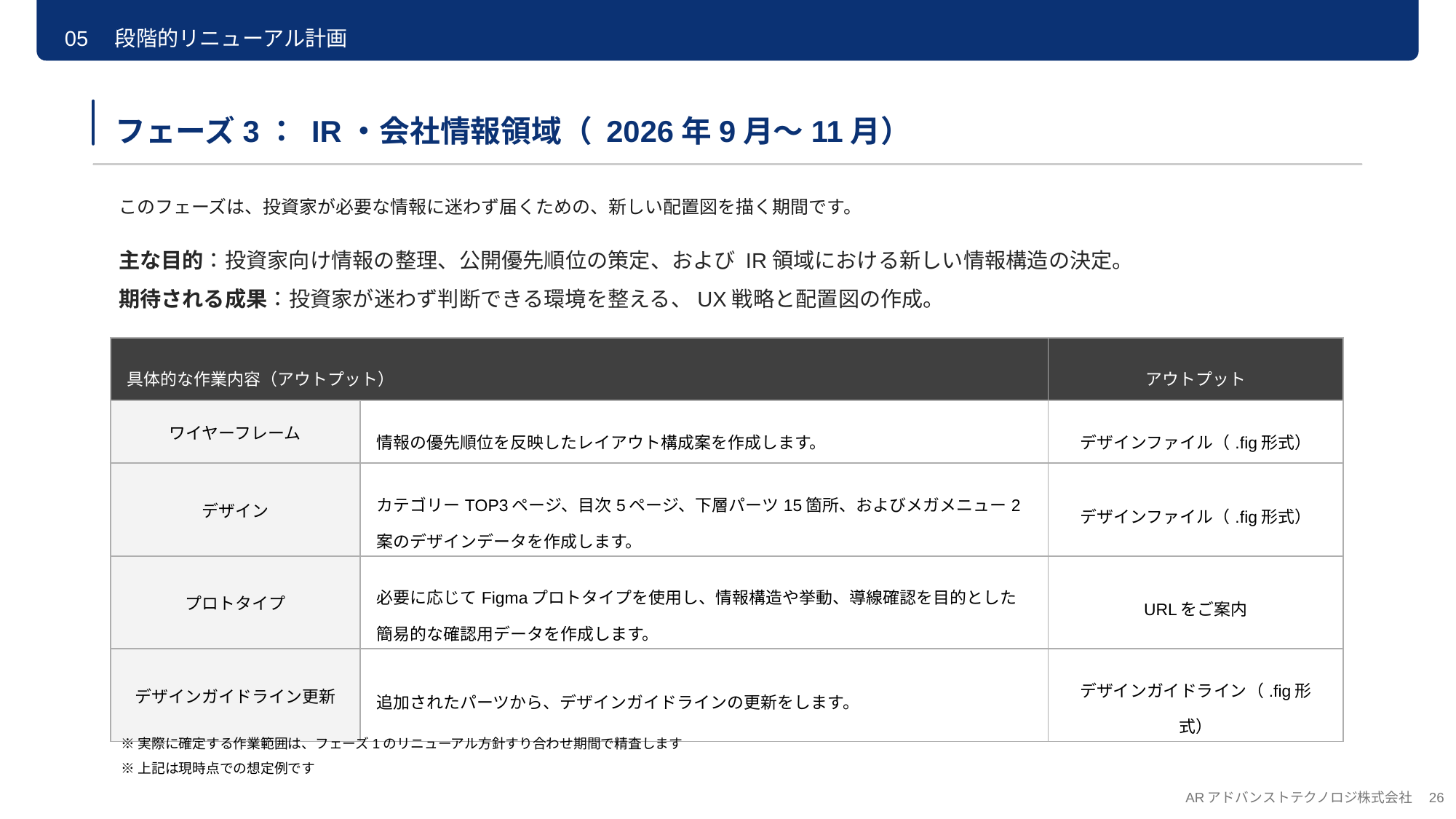

05　段階的リニューアル計画
フェーズ3： IR・会社情報領域（ 2026年9月〜11月）
このフェーズは、投資家が必要な情報に迷わず届くための、新しい配置図を描く期間です。
主な目的：投資家向け情報の整理、公開優先順位の策定、および IR領域における新しい情報構造の決定。
期待される成果：投資家が迷わず判断できる環境を整える、UX戦略と配置図の作成。
| 具体的な作業内容（アウトプット） |  | アウトプット |
| --- | --- | --- |
| ワイヤーフレーム | 情報の優先順位を反映したレイアウト構成案を作成します。 | デザインファイル（.fig形式） |
| デザイン | カテゴリーTOP3ページ、目次5ページ、下層パーツ15箇所、およびメガメニュー2案のデザインデータを作成します。 | デザインファイル（.fig形式） |
| プロトタイプ | 必要に応じてFigmaプロトタイプを使用し、情報構造や挙動、導線確認を目的とした簡易的な確認用データを作成します。 | URLをご案内 |
| デザインガイドライン更新 | 追加されたパーツから、デザインガイドラインの更新をします。 | デザインガイドライン（.fig形式） |
※実際に確定する作業範囲は、フェーズ1のリニューアル方針すり合わせ期間で精査します​
※上記は現時点での想定例です​
ARアドバンストテクノロジ株式会社　26